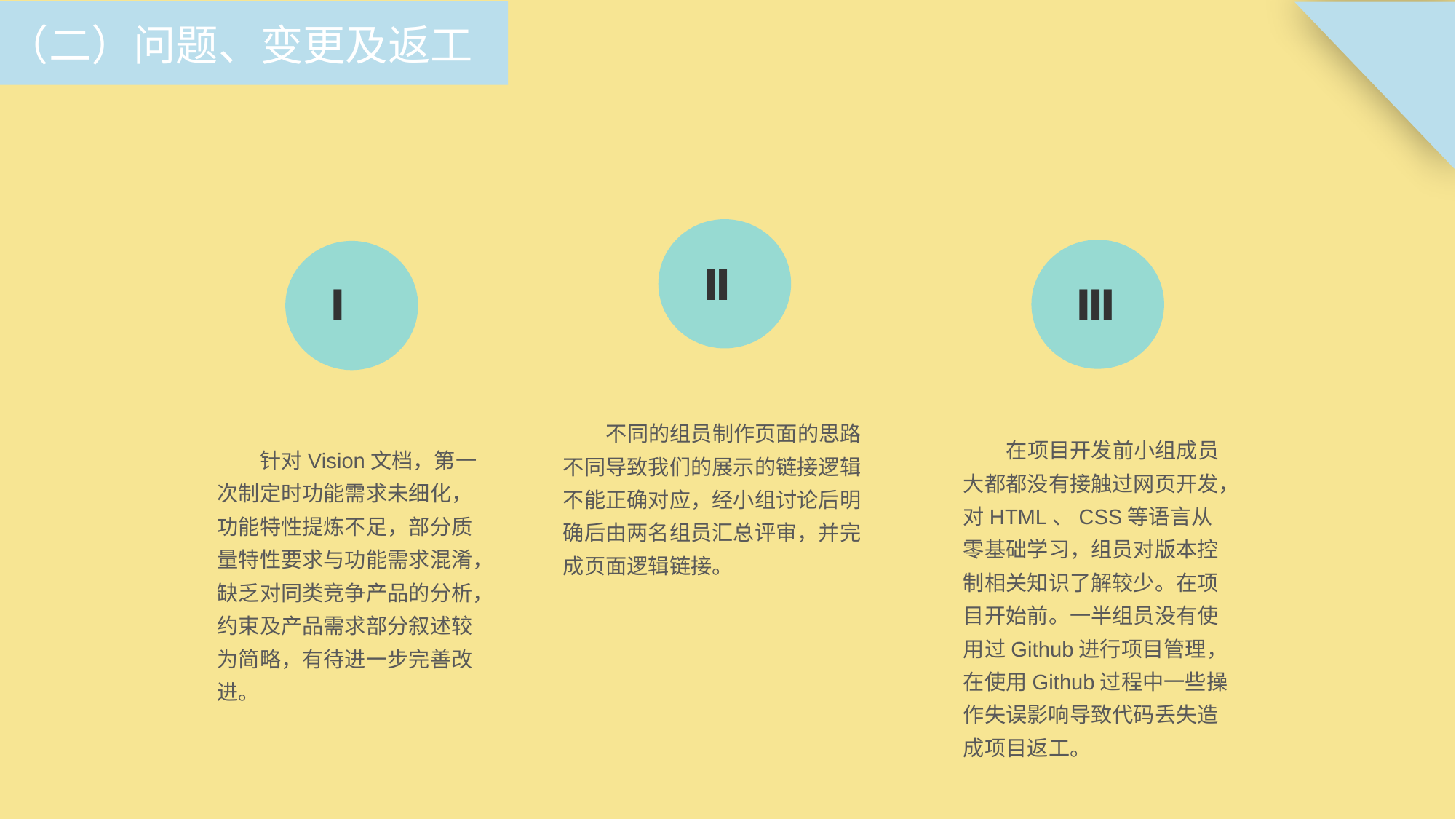

（二）问题、变更及返工

Ⅱ
Ⅰ
Ⅲ
        不同的组员制作页面的思路不同导致我们的展示的链接逻辑不能正确对应，经小组讨论后明确后由两名组员汇总评审，并完成页面逻辑链接。
        在项目开发前小组成员大都都没有接触过网页开发，对HTML、CSS等语言从零基础学习，组员对版本控制相关知识了解较少。在项目开始前。一半组员没有使用过Github进行项目管理，在使用Github过程中一些操作失误影响导致代码丢失造成项目返工。
        针对Vision文档，第一次制定时功能需求未细化，功能特性提炼不足，部分质量特性要求与功能需求混淆，缺乏对同类竞争产品的分析，约束及产品需求部分叙述较为简略，有待进一步完善改进。